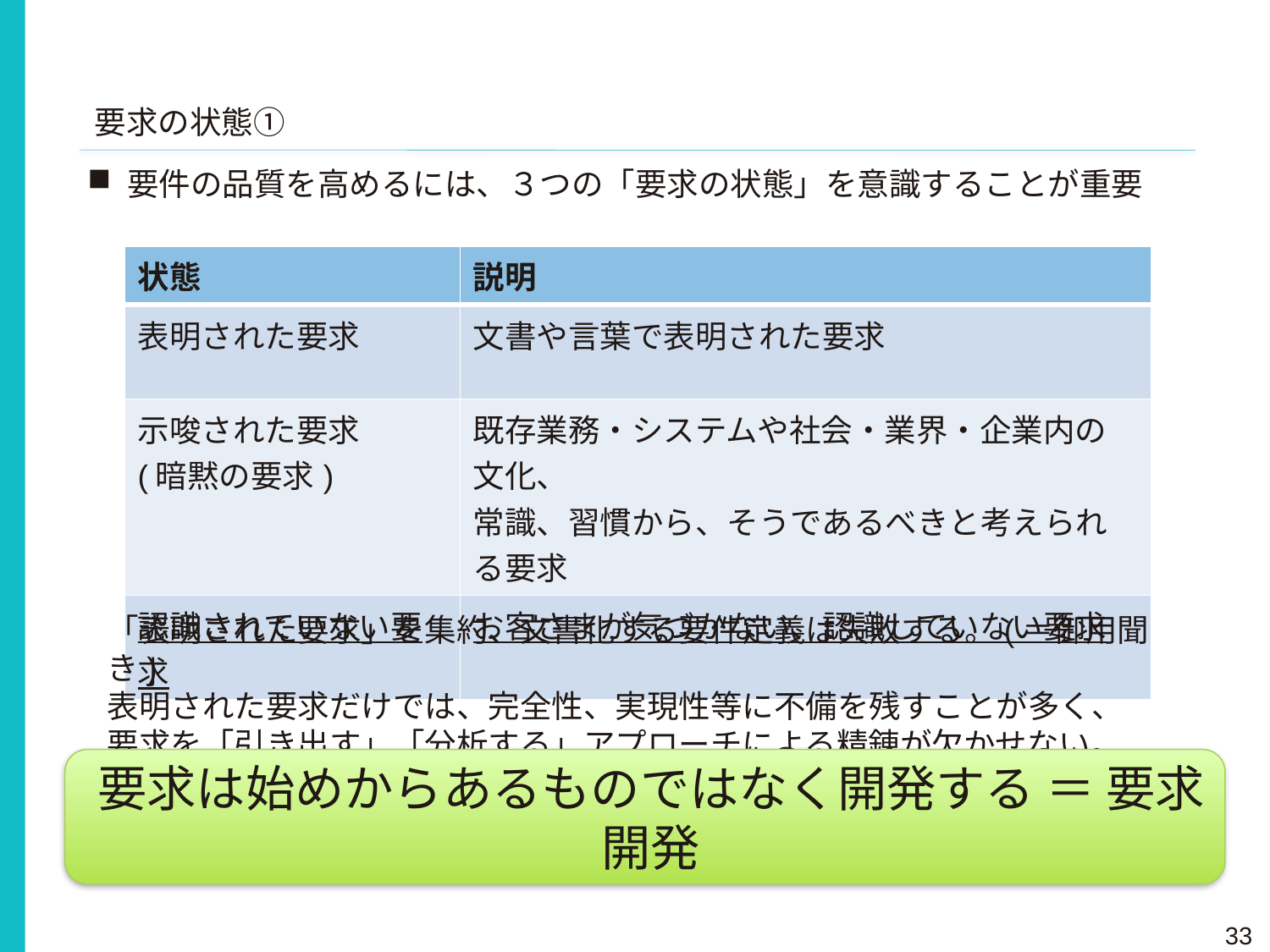

要求の状態①
要件の品質を高めるには、３つの「要求の状態」を意識することが重要
| 状態 | 説明 |
| --- | --- |
| 表明された要求 | 文書や言葉で表明された要求 |
| 示唆された要求 (暗黙の要求) | 既存業務・システムや社会・業界・企業内の文化、 常識、習慣から、そうであるべきと考えられる要求 |
| 認識されていない要求 | お客さまが気づかない、認識していない要求 |
「表明された要求」を集約、文書化する要件定義は失敗する。(＝御用聞き)
表明された要求だけでは、完全性、実現性等に不備を残すことが多く、
要求を「引き出す」「分析する」アプローチによる精錬が欠かせない。
要求は始めからあるものではなく開発する ＝ 要求開発
33